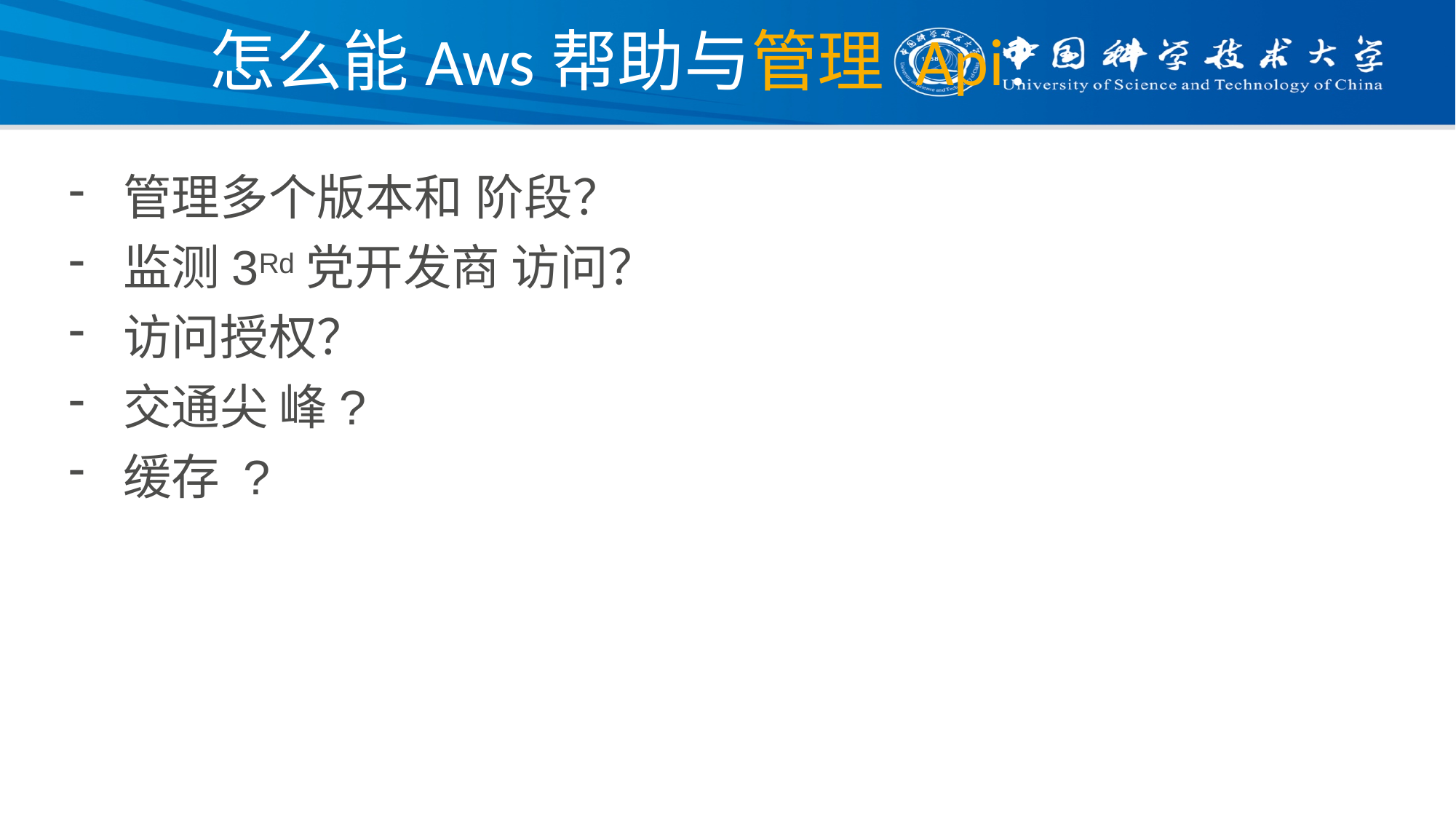

# 怎么能Aws帮助与管理 Api?
管理多个版本和 阶段？
监测3Rd党开发商 访问？
访问授权？
交通尖 峰?
缓存 ?